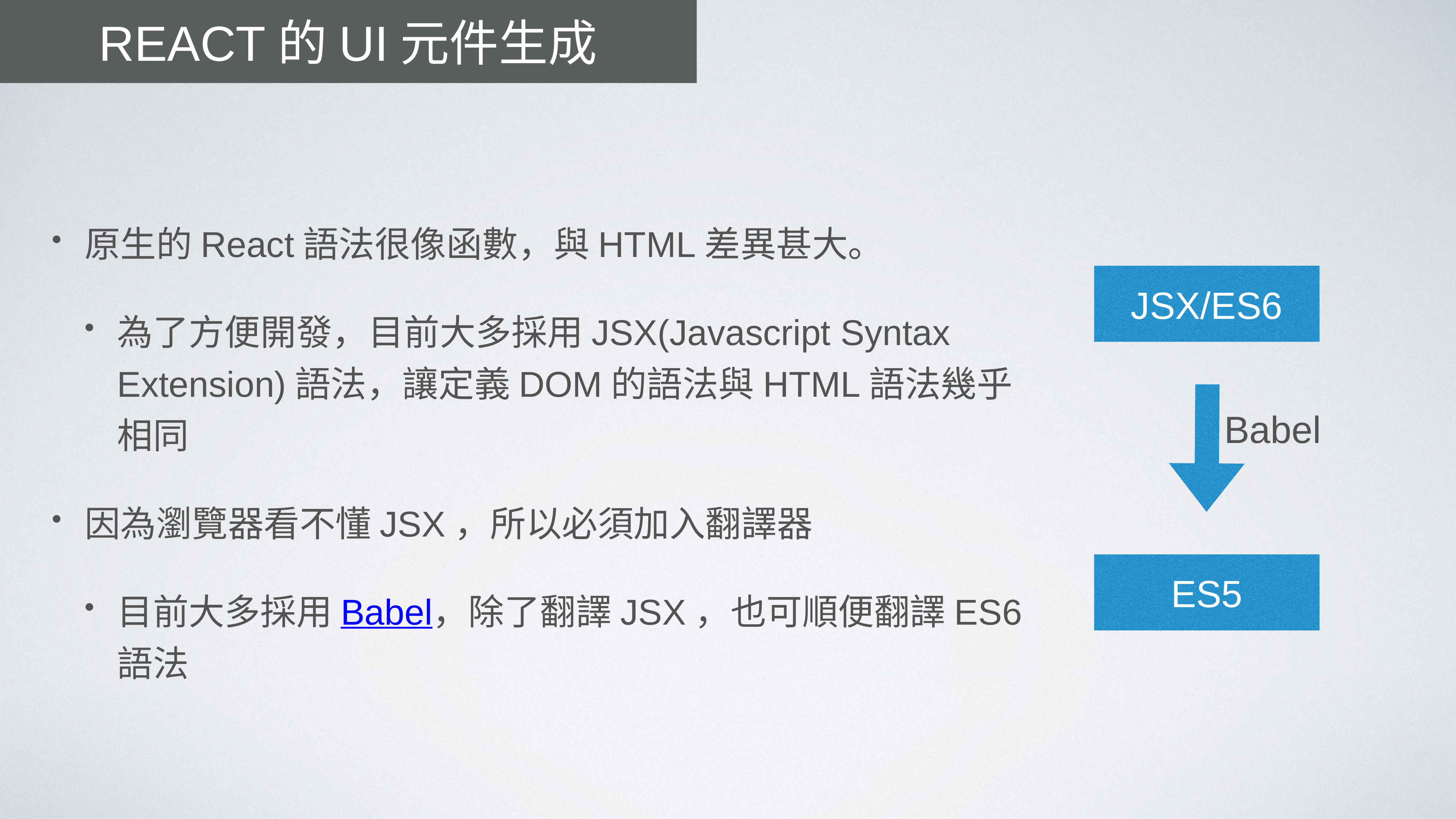

13
# REACT的UI元件生成
原生的React語法很像函數，與HTML差異甚大。
為了方便開發，目前大多採用JSX(Javascript Syntax Extension)語法，讓定義DOM的語法與HTML語法幾乎相同
因為瀏覽器看不懂JSX，所以必須加入翻譯器
目前大多採用Babel，除了翻譯JSX，也可順便翻譯ES6語法
JSX/ES6

ES5
Babel